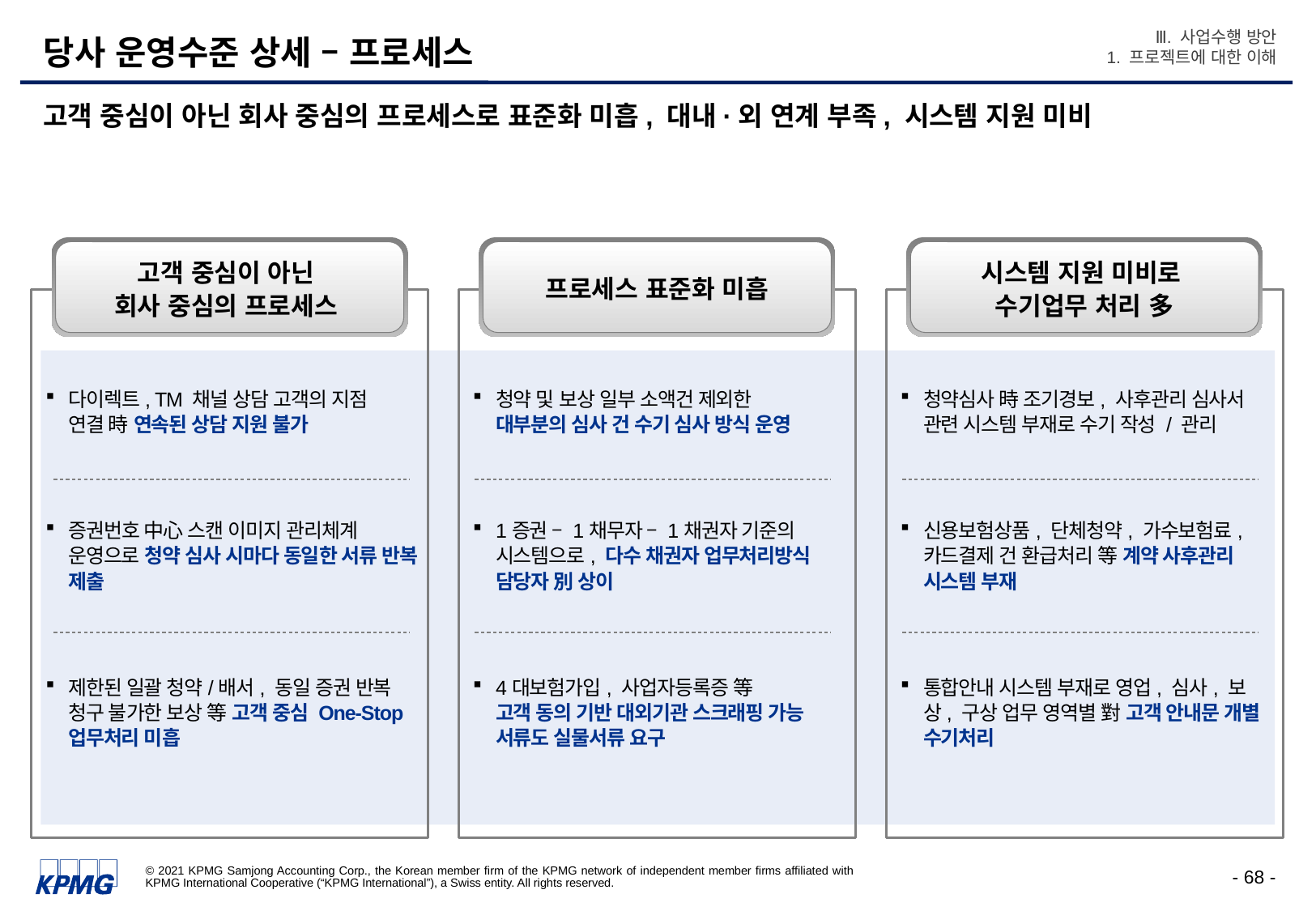

Ⅲ. 사업수행 방안
1. 프로젝트에 대한 이해
# 당사 운영수준 상세 – 프로세스
고객 중심이 아닌 회사 중심의 프로세스로 표준화 미흡, 대내·외 연계 부족, 시스템 지원 미비

고객 중심이 아닌
회사 중심의 프로세스

프로세스 표준화 미흡

시스템 지원 미비로
수기업무 처리 多
다이렉트, TM 채널 상담 고객의 지점
연결 時 연속된 상담 지원 불가

증권번호 中心 스캔 이미지 관리체계
운영으로 청약 심사 시마다 동일한 서류 반복 제출

제한된 일괄 청약/배서, 동일 증권 반복
청구 불가한 보상 等 고객 중심 One-Stop 업무처리 미흡
청약 및 보상 일부 소액건 제외한
대부분의 심사 건 수기 심사 방식 운영

1증권 – 1채무자 – 1채권자 기준의
시스템으로, 다수 채권자 업무처리방식 담당자 別 상이

4대보험가입, 사업자등록증 等
고객 동의 기반 대외기관 스크래핑 가능 서류도 실물서류 요구

청약심사 時 조기경보, 사후관리 심사서 관련 시스템 부재로 수기 작성 / 관리

신용보험상품, 단체청약, 가수보험료,
카드결제 건 환급처리 等 계약 사후관리 시스템 부재

통합안내 시스템 부재로 영업, 심사, 보상, 구상 업무 영역별 對 고객 안내문 개별
수기처리